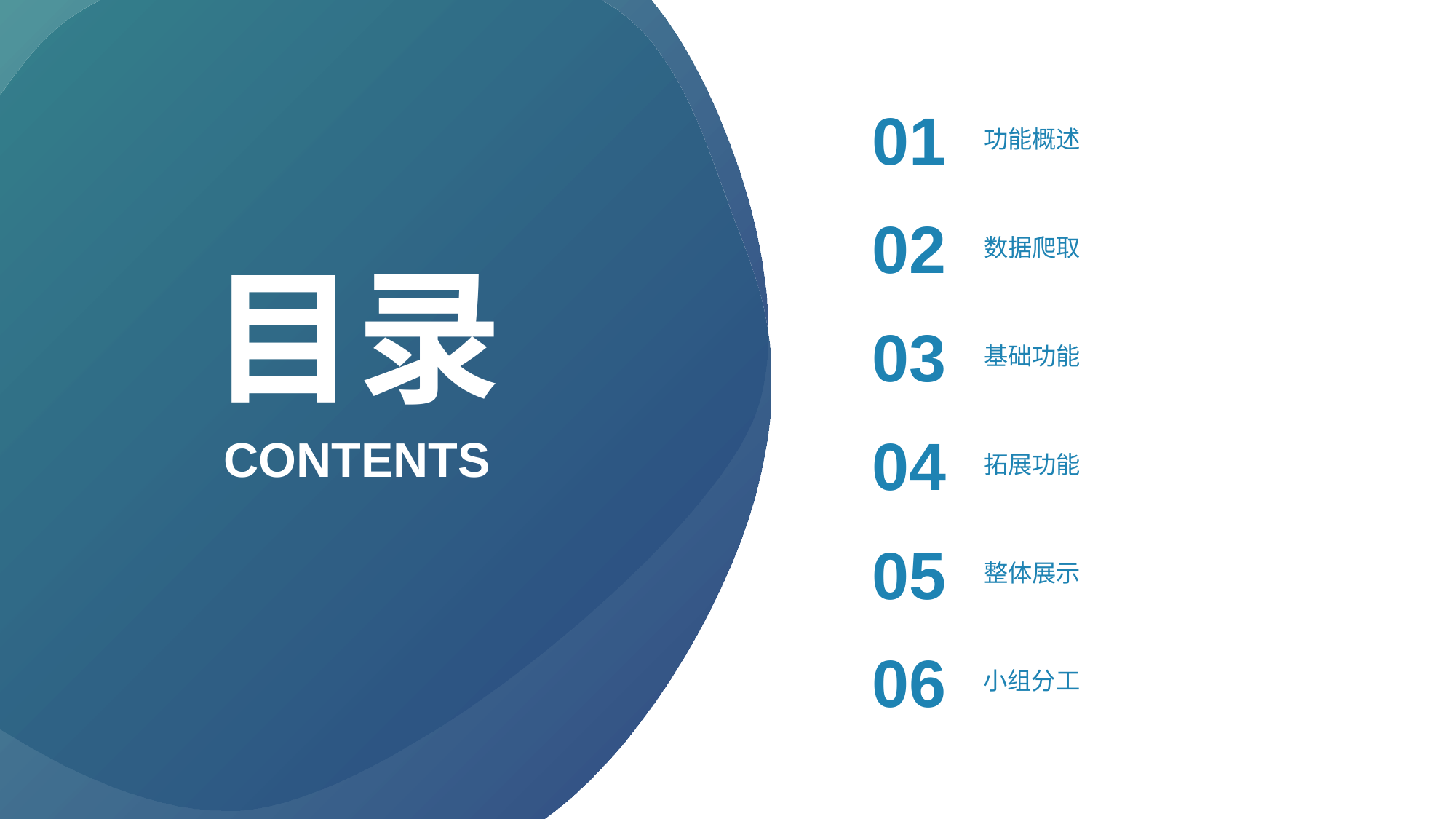

01
功能概述
02
数据爬取
目录
03
基础功能
CONTENTS
04
拓展功能
05
整体展示
06
小组分工